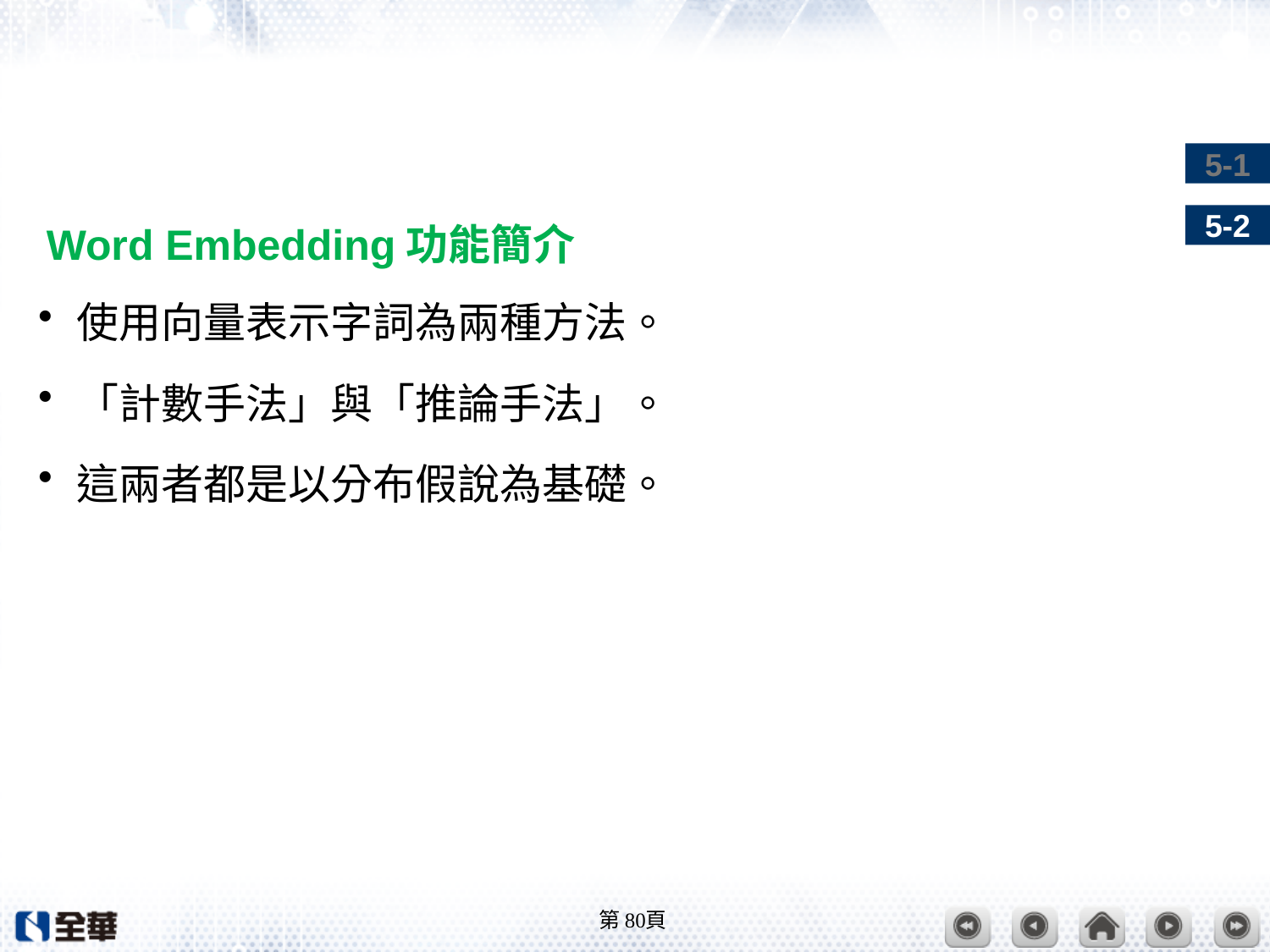

#
Word Embedding功能簡介
使用向量表示字詞為兩種方法。
「計數手法」與「推論手法」。
這兩者都是以分布假說為基礎。